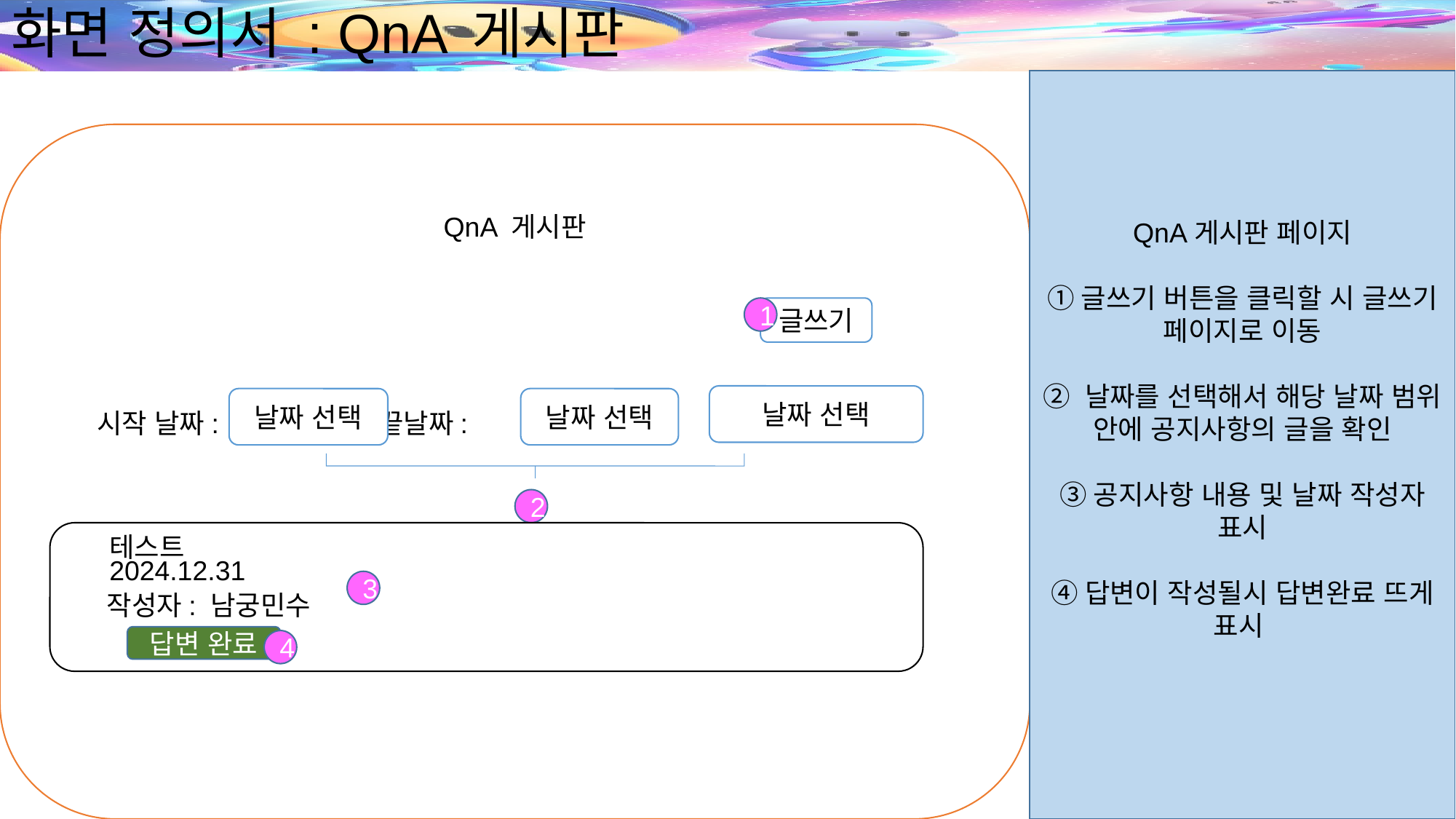

# 화면 정의서 : QnA 게시판

QnA게시판 페이지

①글쓰기 버튼을 클릭할 시 글쓰기 페이지로 이동

② 날짜를 선택해서 해당 날짜 범위 안에 공지사항의 글을 확인

③공지사항 내용 및 날짜 작성자 표시

④답변이 작성될시 답변완료 뜨게 표시

QnA 게시판

      시작 날짜:                    끝날짜:

1
글쓰기
날짜 선택
날짜 선택
날짜 선택
2

테스트
2024.12.31
3
작성자: 남궁민수
답변 완료
4